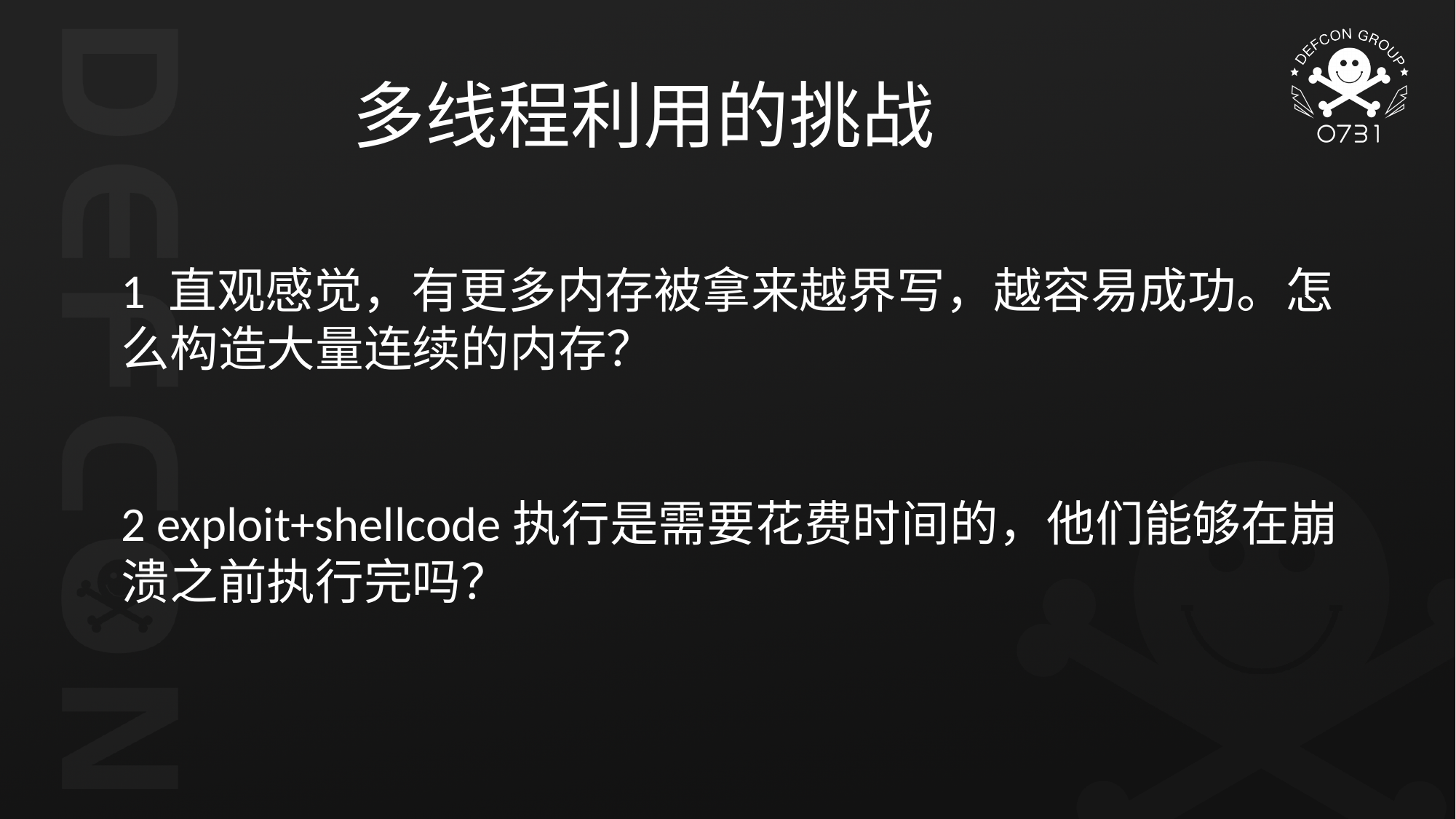

多线程利用的挑战
1 直观感觉，有更多内存被拿来越界写，越容易成功。怎么构造大量连续的内存？

2 exploit+shellcode执行是需要花费时间的，他们能够在崩溃之前执行完吗？